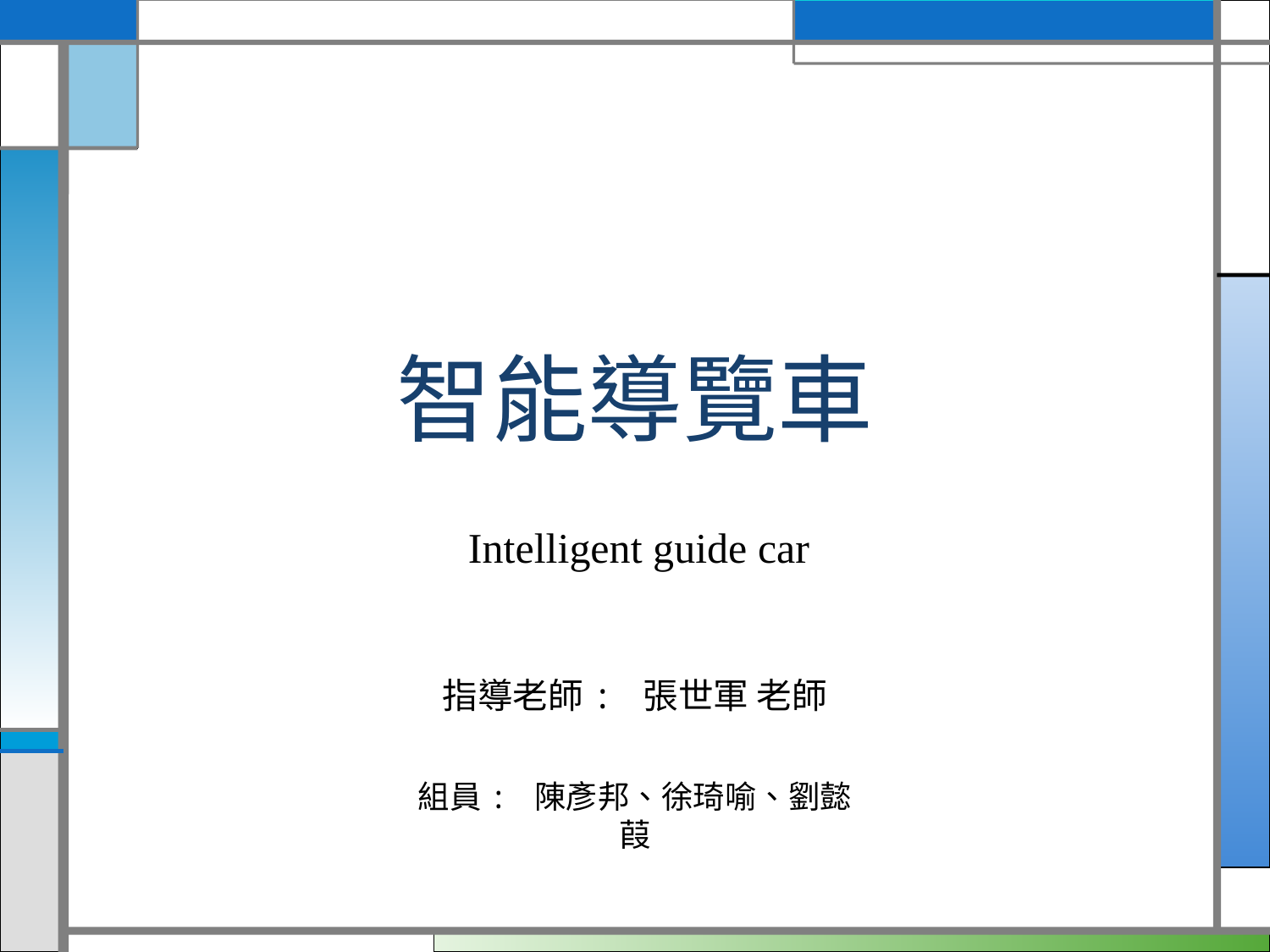

# 智能導覽車
 Intelligent guide car
指導老師: 張世軍 老師
組員: 陳彥邦、徐琦喻、劉懿葭